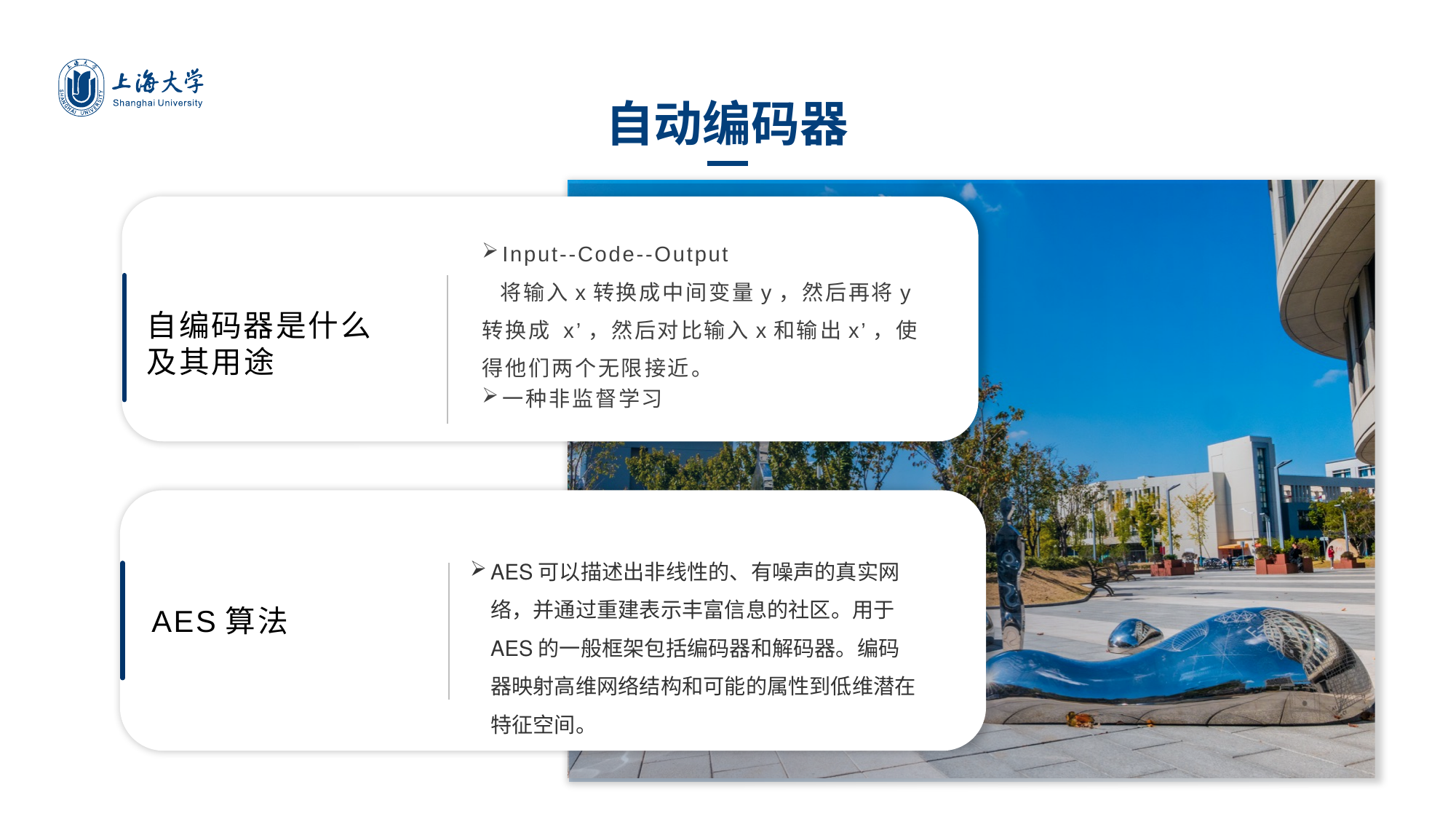

自动编码器

自编码器是什么
及其用途
一种非监督学习
Input--Code--Output
  将输入x转换成中间变量y，然后再将y转换成 x’，然后对比输入x和输出x’，使得他们两个无限接近。

AES可以描述出非线性的、有噪声的真实网络，并通过重建表示丰富信息的社区。用于AES的一般框架包括编码器和解码器。编码器映射高维网络结构和可能的属性到低维潜在特征空间。
AES算法